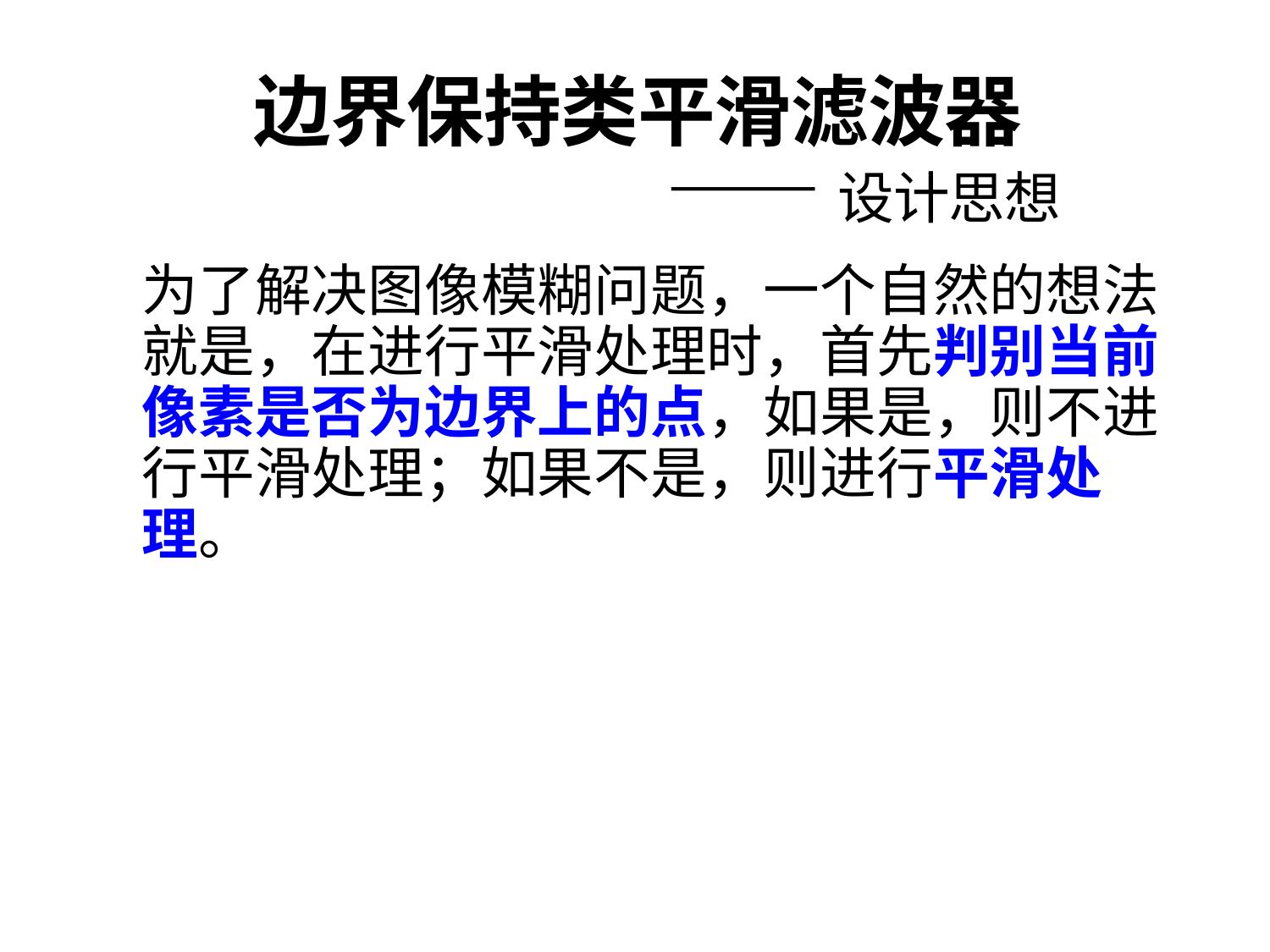

# 边界保持类平滑滤波器 —— 设计思想
为了解决图像模糊问题，一个自然的想法就是，在进行平滑处理时，首先判别当前像素是否为边界上的点，如果是，则不进行平滑处理；如果不是，则进行平滑处理。